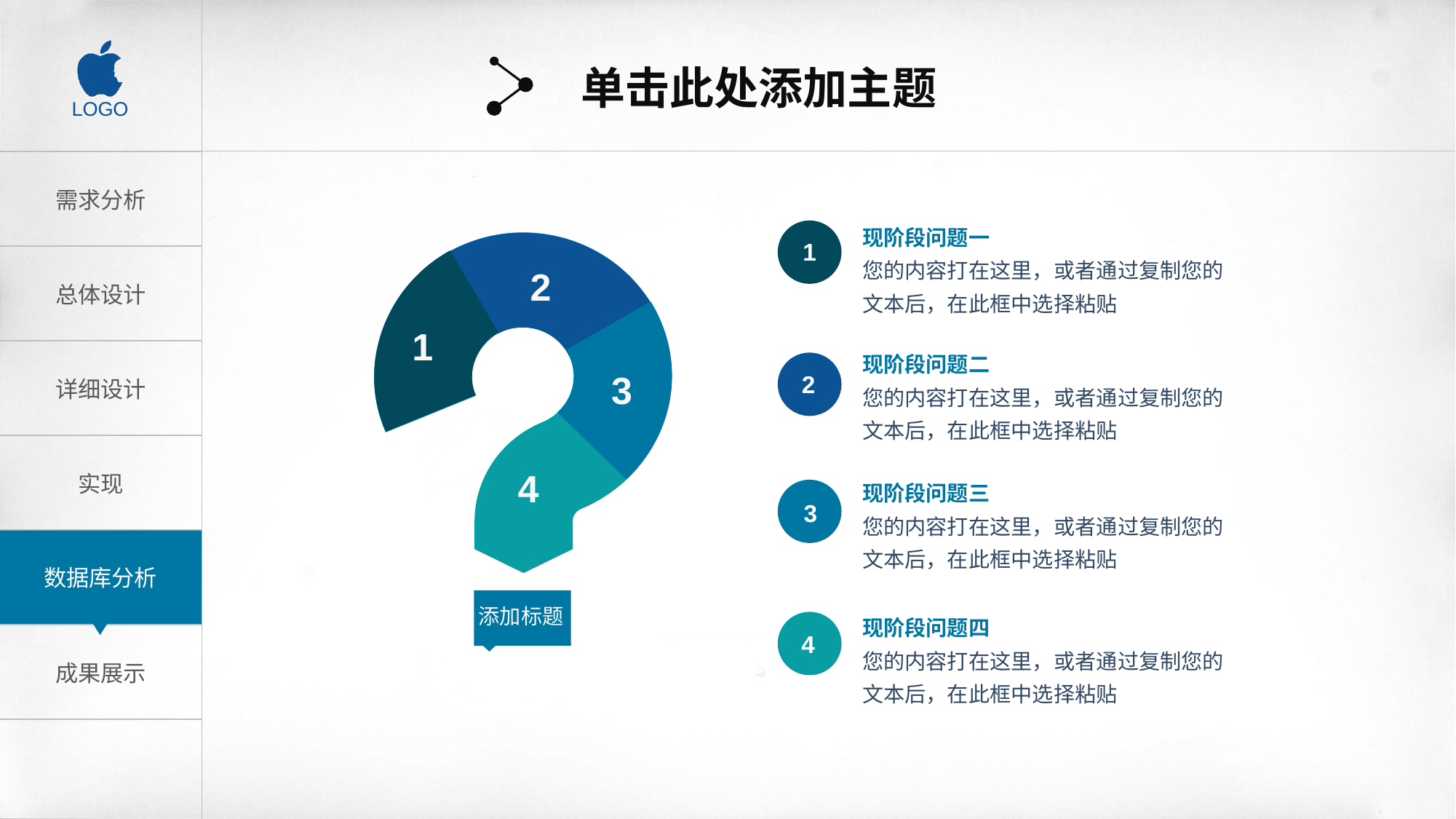

单击此处添加主题
现阶段问题一
您的内容打在这里，或者通过复制您的文本后，在此框中选择粘贴

1

2

1
现阶段问题二
您的内容打在这里，或者通过复制您的文本后，在此框中选择粘贴

2
3
4
现阶段问题三
您的内容打在这里，或者通过复制您的文本后，在此框中选择粘贴

3

添加标题
现阶段问题四
您的内容打在这里，或者通过复制您的文本后，在此框中选择粘贴

4